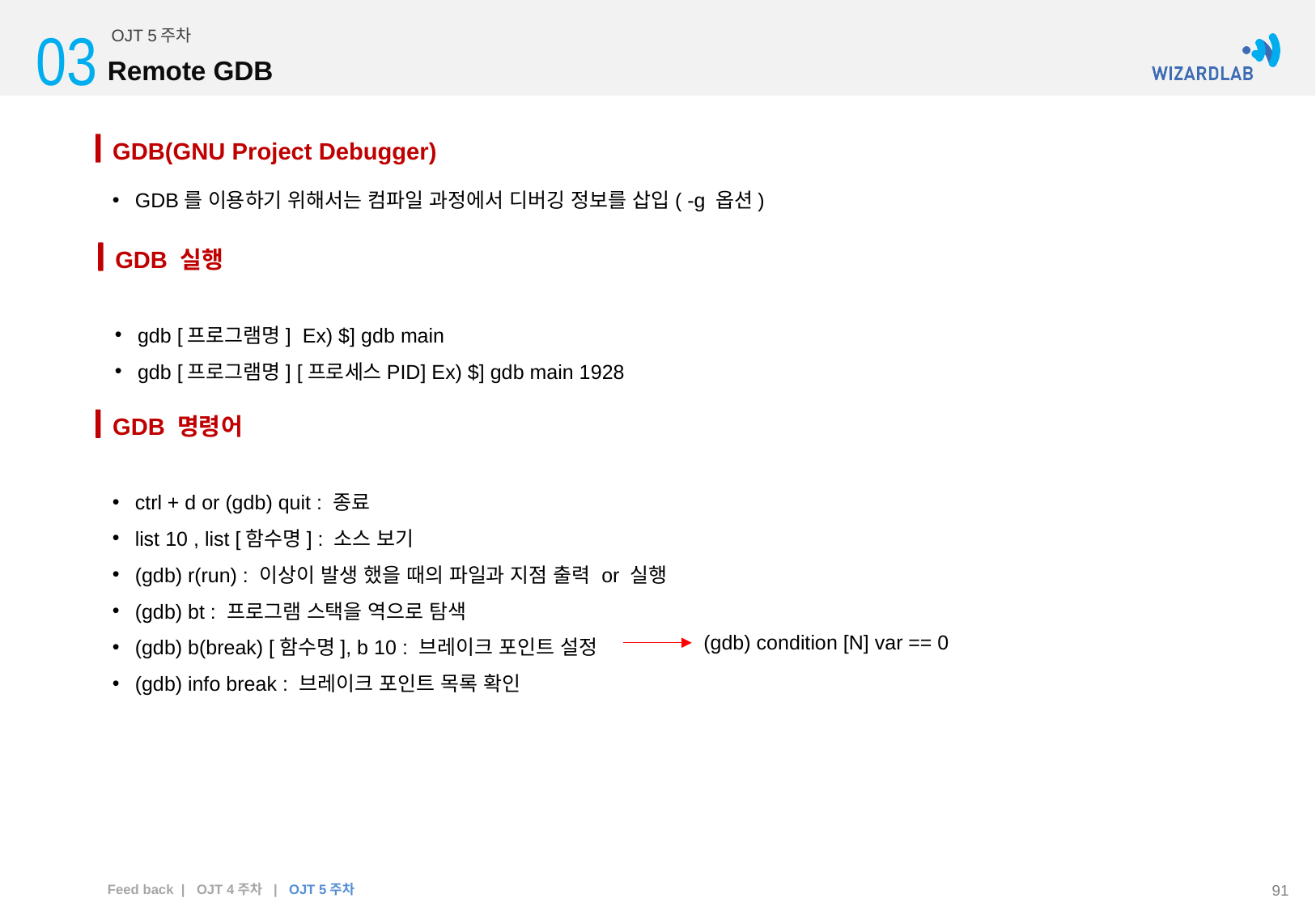

03
OJT 5주차
Remote GDB

GDB(GNU Project Debugger)
GDB를 이용하기 위해서는 컴파일 과정에서 디버깅 정보를 삽입( -g 옵션)

GDB 실행
gdb [프로그램명]  Ex) $] gdb main
gdb [프로그램명] [프로세스PID] Ex) $] gdb main 1928

GDB 명령어
ctrl + d or (gdb) quit : 종료
list 10 , list [함수명] : 소스 보기
(gdb) r(run) : 이상이 발생 했을 때의 파일과 지점 출력 or 실행
(gdb) bt : 프로그램 스택을 역으로 탐색
(gdb) b(break) [함수명], b 10 : 브레이크 포인트 설정
(gdb) info break : 브레이크 포인트 목록 확인
(gdb) condition [N] var == 0
Feed back  |   OJT 4주차  |   OJT 5주차